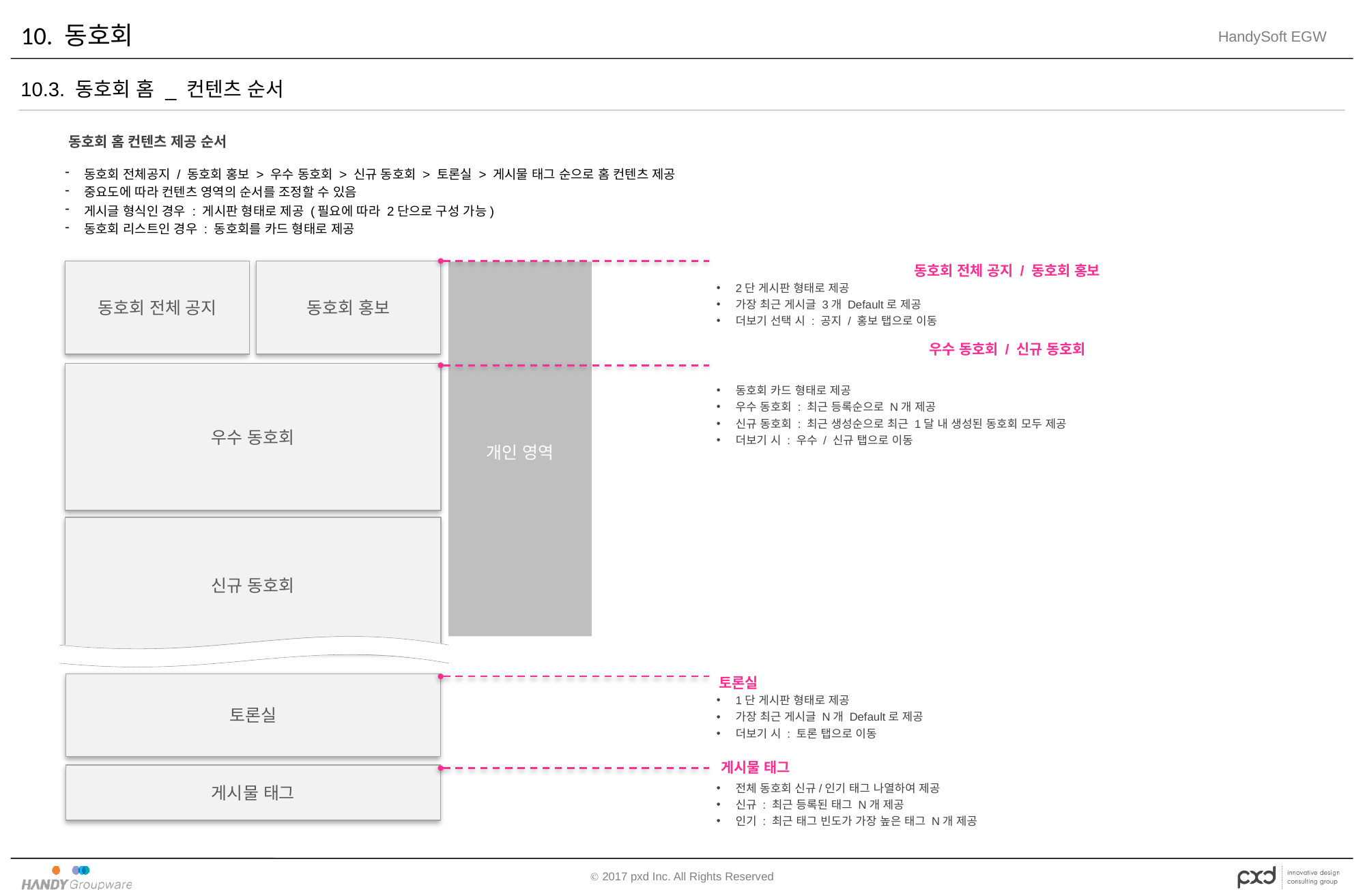

# 10. 동호회
10.3. 동호회 홈 _ 컨텐츠 순서
동호회 홈 컨텐츠 제공 순서
동호회 전체공지 / 동호회 홍보 > 우수 동호회 > 신규 동호회 > 토론실 > 게시물 태그 순으로 홈 컨텐츠 제공
중요도에 따라 컨텐츠 영역의 순서를 조정할 수 있음
게시글 형식인 경우 : 게시판 형태로 제공 (필요에 따라 2단으로 구성 가능)
동호회 리스트인 경우 : 동호회를 카드 형태로 제공
동호회 전체 공지 / 동호회 홍보
동호회 전체 공지
동호회 홍보
개인 영역
2단 게시판 형태로 제공
가장 최근 게시글 3개 Default로 제공
더보기 선택 시 : 공지 / 홍보 탭으로 이동
우수 동호회 / 신규 동호회
우수 동호회
동호회 카드 형태로 제공
우수 동호회 : 최근 등록순으로 N개 제공
신규 동호회 : 최근 생성순으로 최근 1달 내 생성된 동호회 모두 제공
더보기 시 : 우수 / 신규 탭으로 이동
신규 동호회

토론실
토론실
1단 게시판 형태로 제공
가장 최근 게시글 N개 Default로 제공
더보기 시 : 토론 탭으로 이동
게시물 태그
게시물 태그
전체 동호회 신규/인기 태그 나열하여 제공
신규 : 최근 등록된 태그 N개 제공
인기 : 최근 태그 빈도가 가장 높은 태그 N개 제공